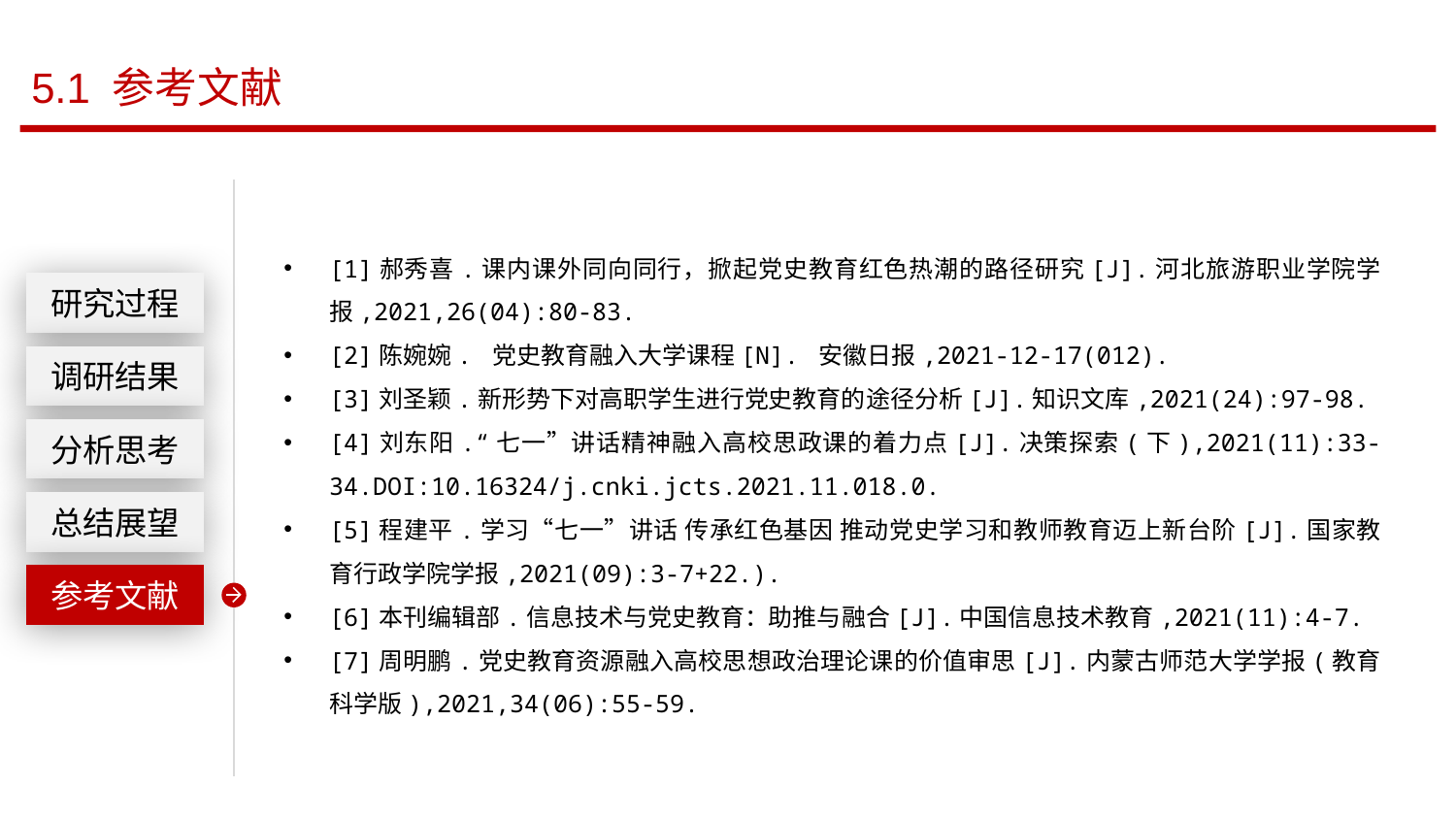

5.1 参考文献

[1]郝秀喜.课内课外同向同行，掀起党史教育红色热潮的路径研究[J].河北旅游职业学院学报,2021,26(04):80-83.
[2]陈婉婉. 党史教育融入大学课程[N]. 安徽日报,2021-12-17(012).
[3]刘圣颖.新形势下对高职学生进行党史教育的途径分析[J].知识文库,2021(24):97-98.
[4]刘东阳.“七一”讲话精神融入高校思政课的着力点[J].决策探索(下),2021(11):33-34.DOI:10.16324/j.cnki.jcts.2021.11.018.0.
[5]程建平.学习“七一”讲话 传承红色基因 推动党史学习和教师教育迈上新台阶[J].国家教育行政学院学报,2021(09):3-7+22.).
[6]本刊编辑部.信息技术与党史教育：助推与融合[J].中国信息技术教育,2021(11):4-7.
[7]周明鹏.党史教育资源融入高校思想政治理论课的价值审思[J].内蒙古师范大学学报(教育科学版),2021,34(06):55-59.
研究过程
调研结果
分析思考
总结展望
参考文献